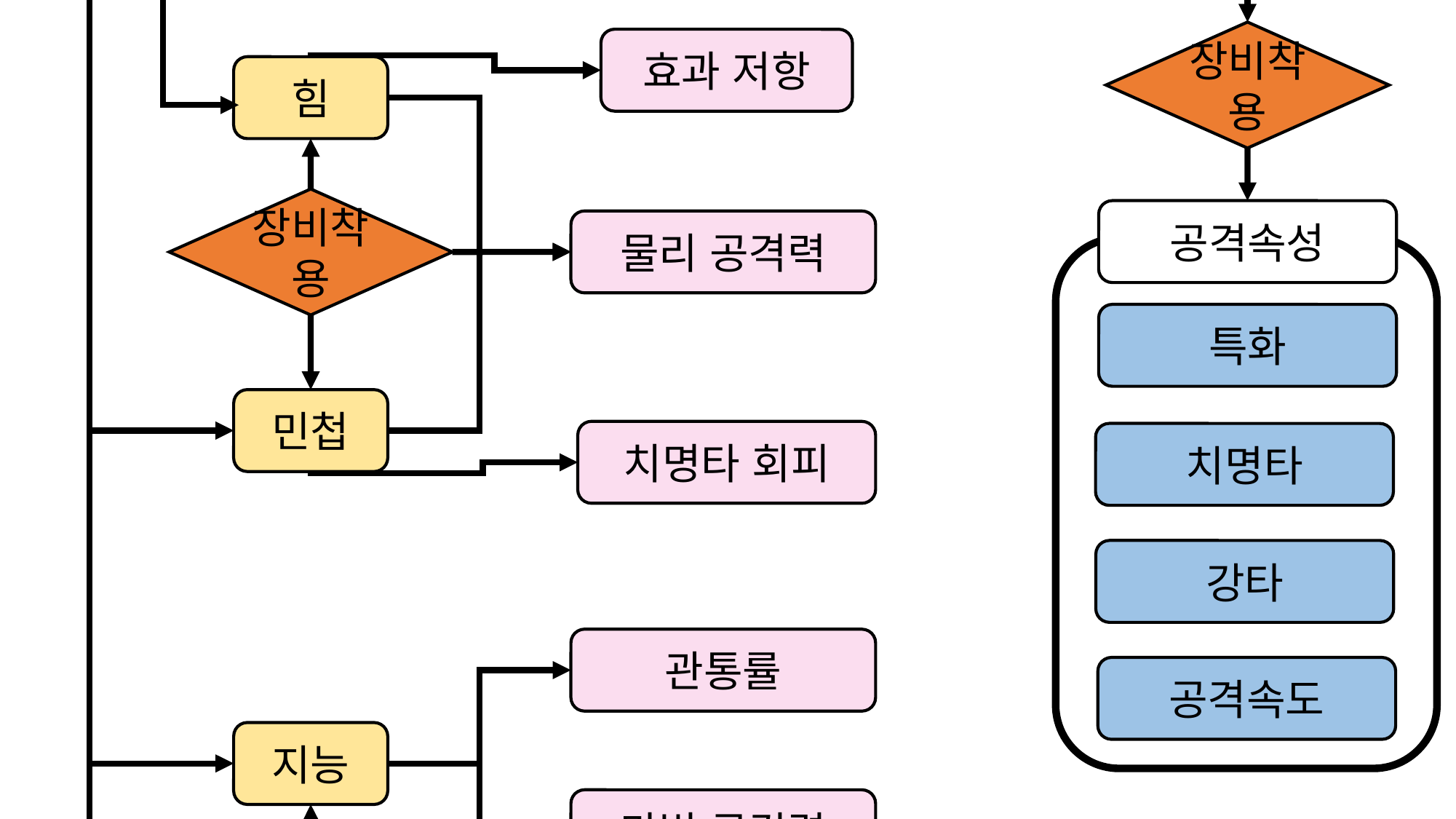

능동형 속성

발열점수
직업
레벨
기술점수
장비착용
효과 저항
힘
장비착용
공격속성
물리 공격력

특화
민첩
치명타 회피
치명타
강타
관통률
공격속도
지능
마법 공격력
공통속성

장비착용
이동속도
물리 방어력
체력
마법 방어력
장비착용
HP
HP회복